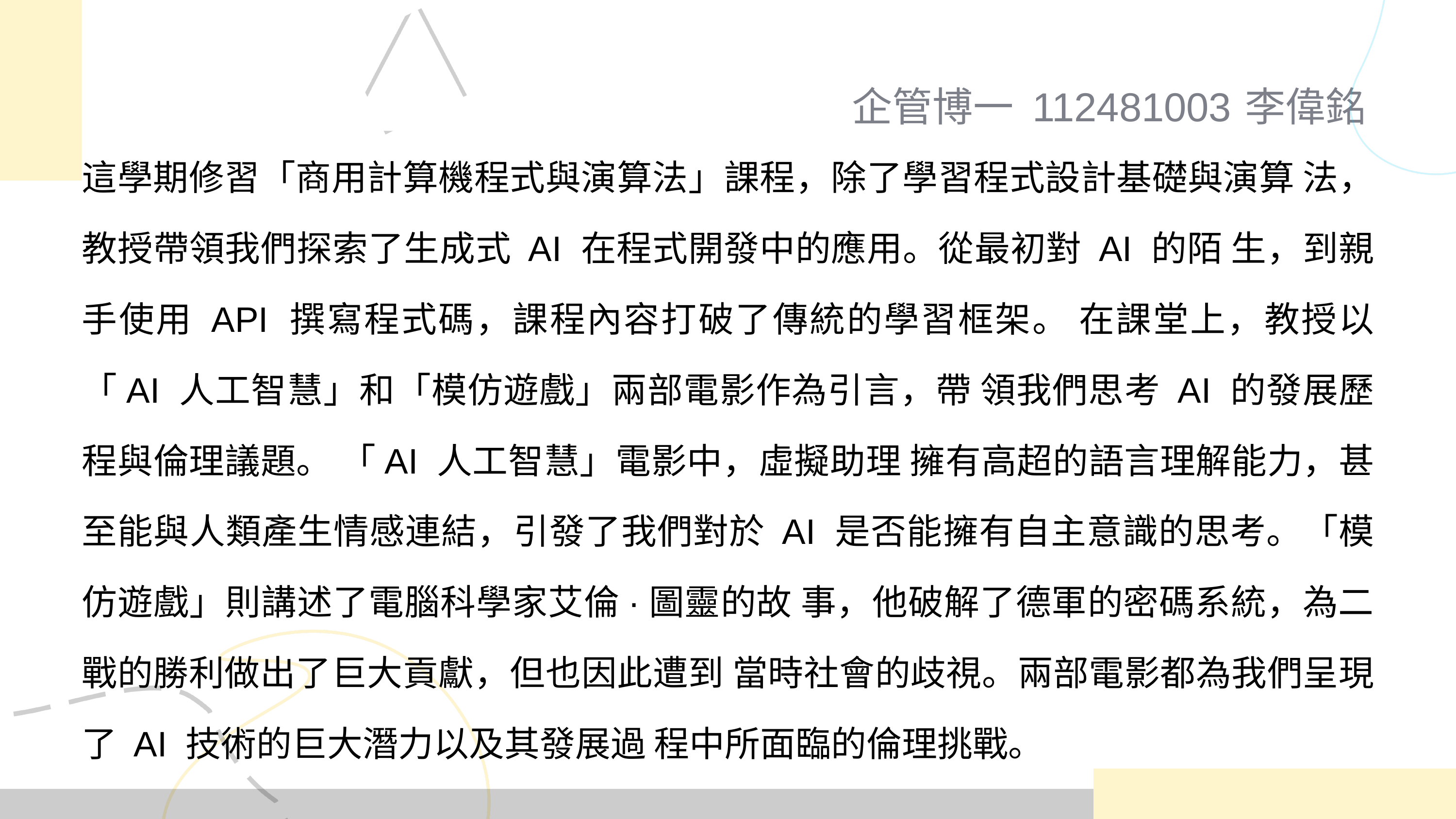

企管博一 112481003
李偉銘
這學期修習「商用計算機程式與演算法」課程，除了學習程式設計基礎與演算 法，教授帶領我們探索了生成式 AI 在程式開發中的應用。從最初對 AI 的陌 生，到親手使用 API 撰寫程式碼，課程內容打破了傳統的學習框架。 在課堂上，教授以「AI 人工智慧」和「模仿遊戲」兩部電影作為引言，帶 領我們思考 AI 的發展歷程與倫理議題。 「AI 人工智慧」電影中，虛擬助理 擁有高超的語言理解能力，甚至能與人類產生情感連結，引發了我們對於 AI 是否能擁有自主意識的思考。「模仿遊戲」則講述了電腦科學家艾倫·圖靈的故 事，他破解了德軍的密碼系統，為二戰的勝利做出了巨大貢獻，但也因此遭到 當時社會的歧視。兩部電影都為我們呈現了 AI 技術的巨大潛力以及其發展過 程中所面臨的倫理挑戰。